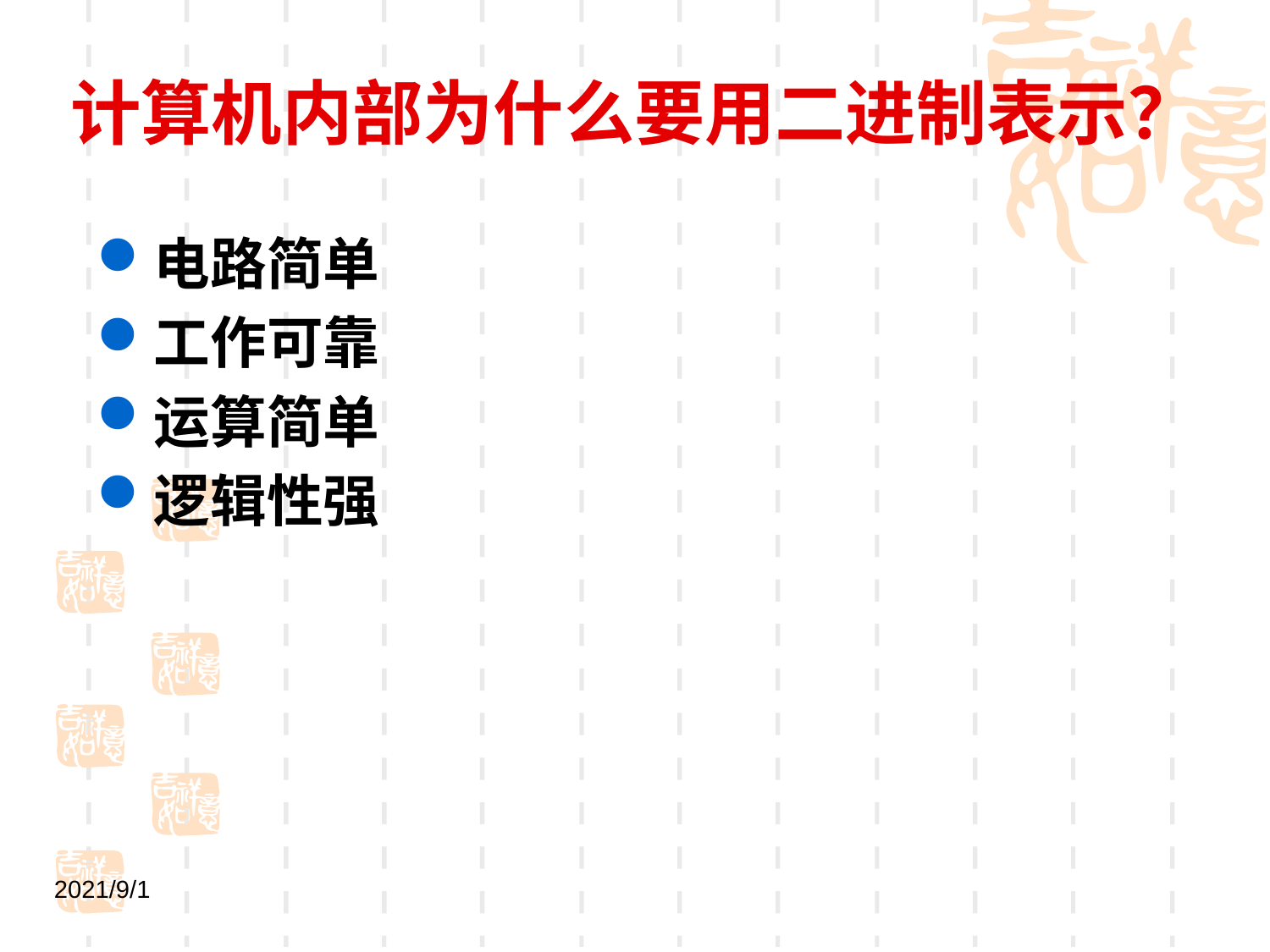

# 计算机内部为什么要用二进制表示？
电路简单
工作可靠
运算简单
逻辑性强
2021/9/1